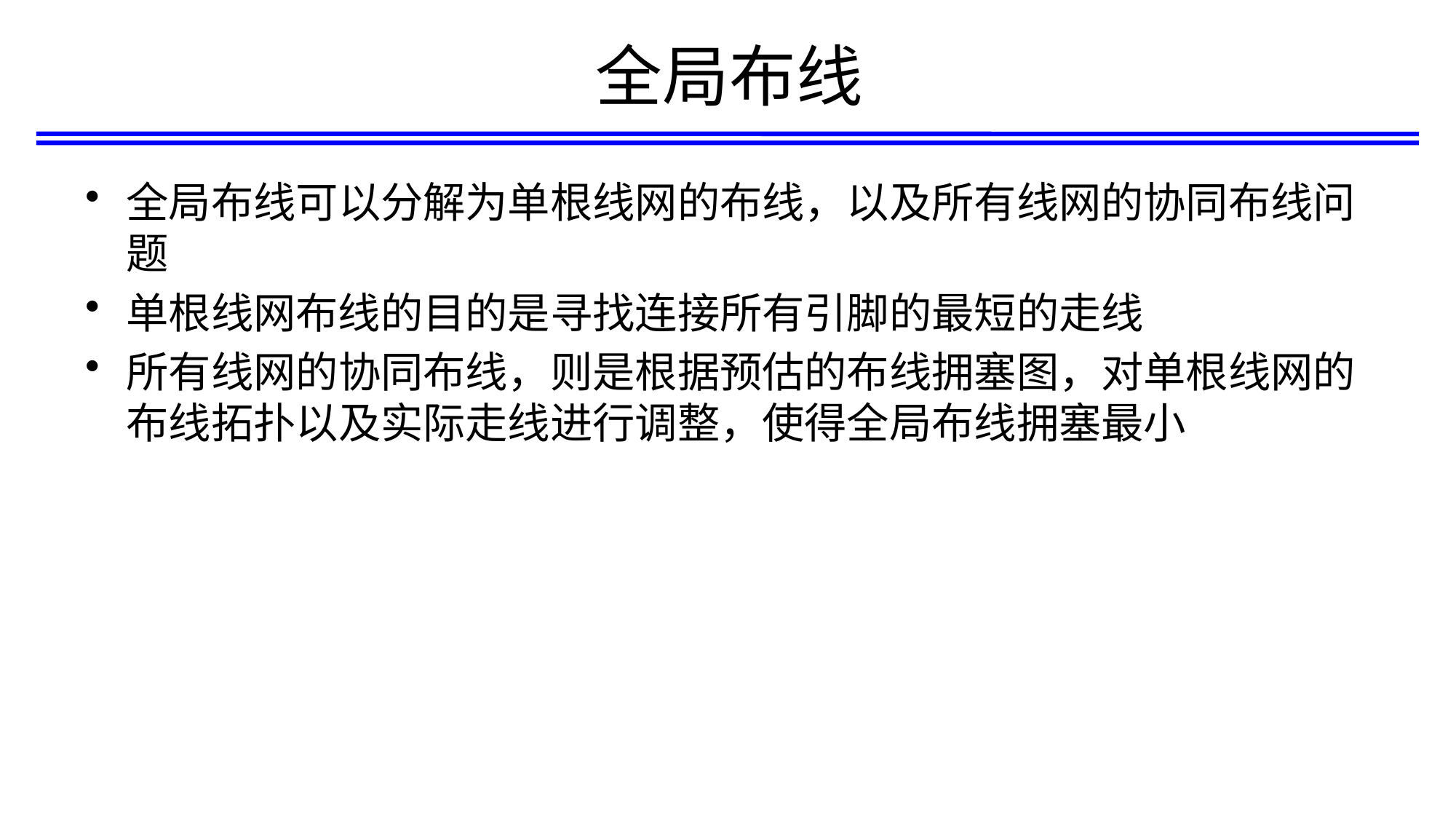

# 全局布线
全局布线可以分解为单根线网的布线，以及所有线网的协同布线问题
单根线网布线的目的是寻找连接所有引脚的最短的走线
所有线网的协同布线，则是根据预估的布线拥塞图，对单根线网的布线拓扑以及实际走线进行调整，使得全局布线拥塞最小